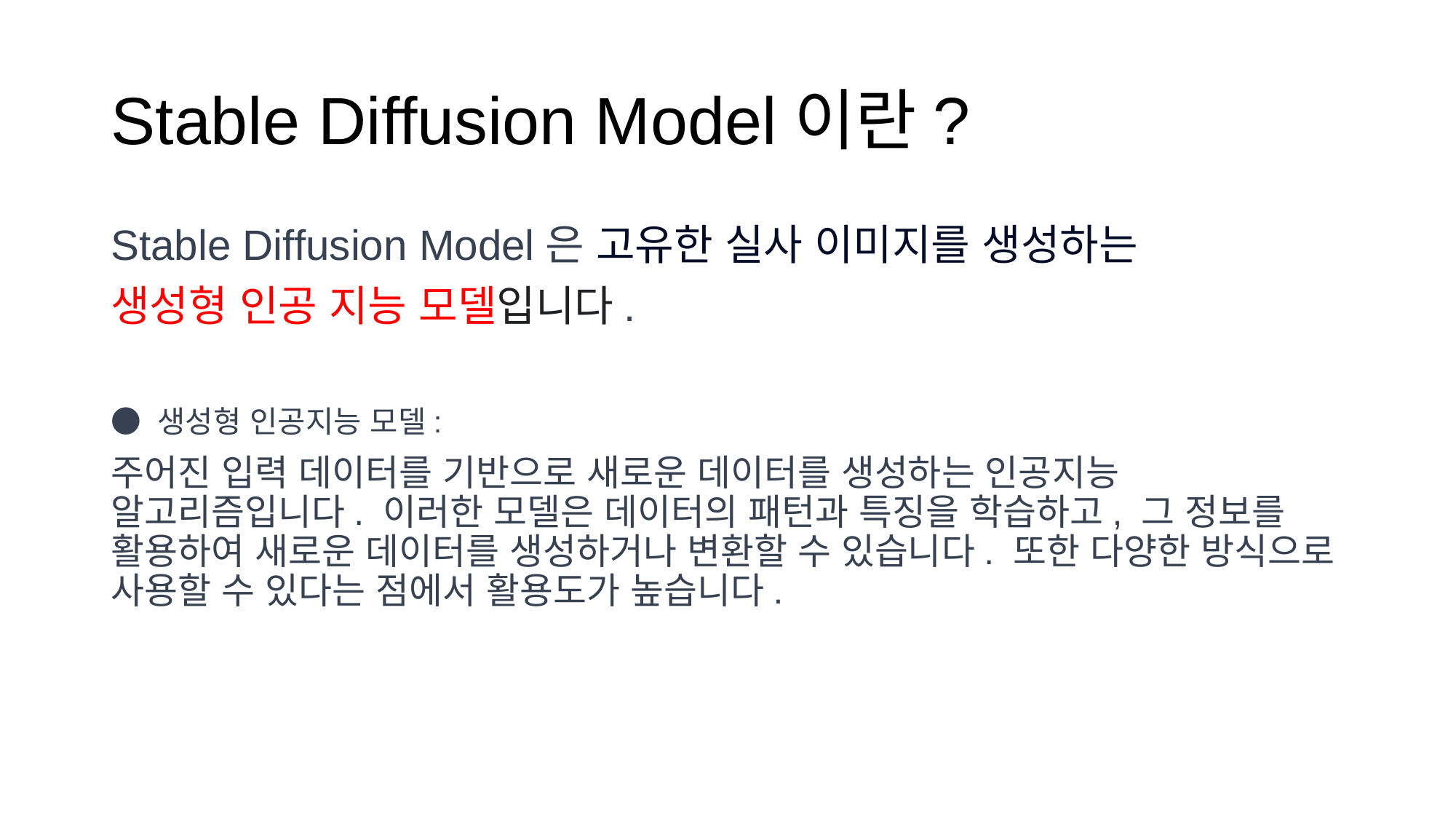

# Stable Diffusion Model이란?
Stable Diffusion Model은 고유한 실사 이미지를 생성하는
생성형 인공 지능 모델입니다.

● 생성형 인공지능 모델:
주어진 입력 데이터를 기반으로 새로운 데이터를 생성하는 인공지능 알고리즘입니다. 이러한 모델은 데이터의 패턴과 특징을 학습하고, 그 정보를 활용하여 새로운 데이터를 생성하거나 변환할 수 있습니다. 또한 다양한 방식으로 사용할 수 있다는 점에서 활용도가 높습니다.